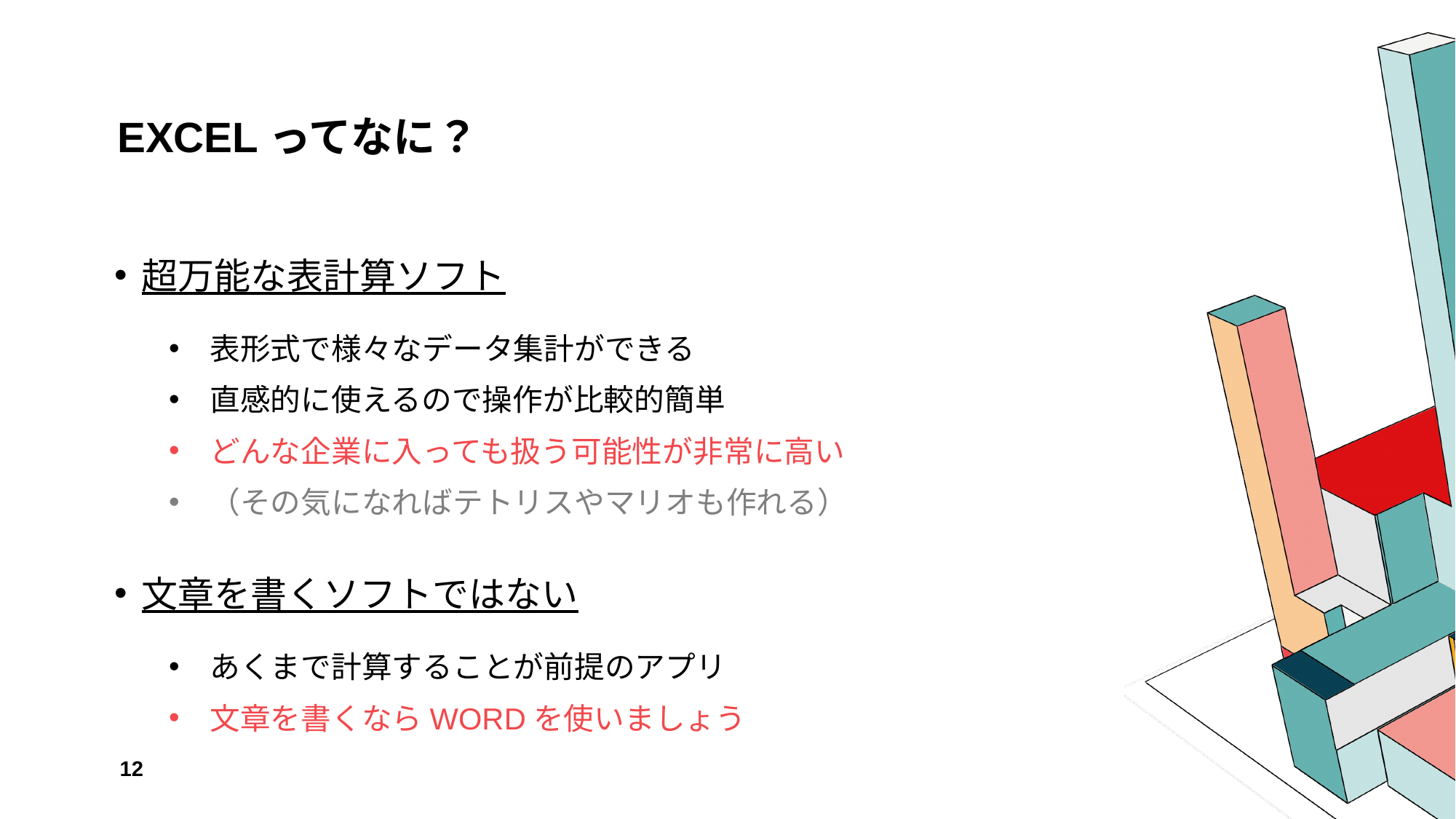

# EXCELってなに？
超万能な表計算ソフト
表形式で様々なデータ集計ができる
直感的に使えるので操作が比較的簡単
どんな企業に入っても扱う可能性が非常に高い
（その気になればテトリスやマリオも作れる）

文章を書くソフトではない
あくまで計算することが前提のアプリ
文章を書くならWORDを使いましょう
12